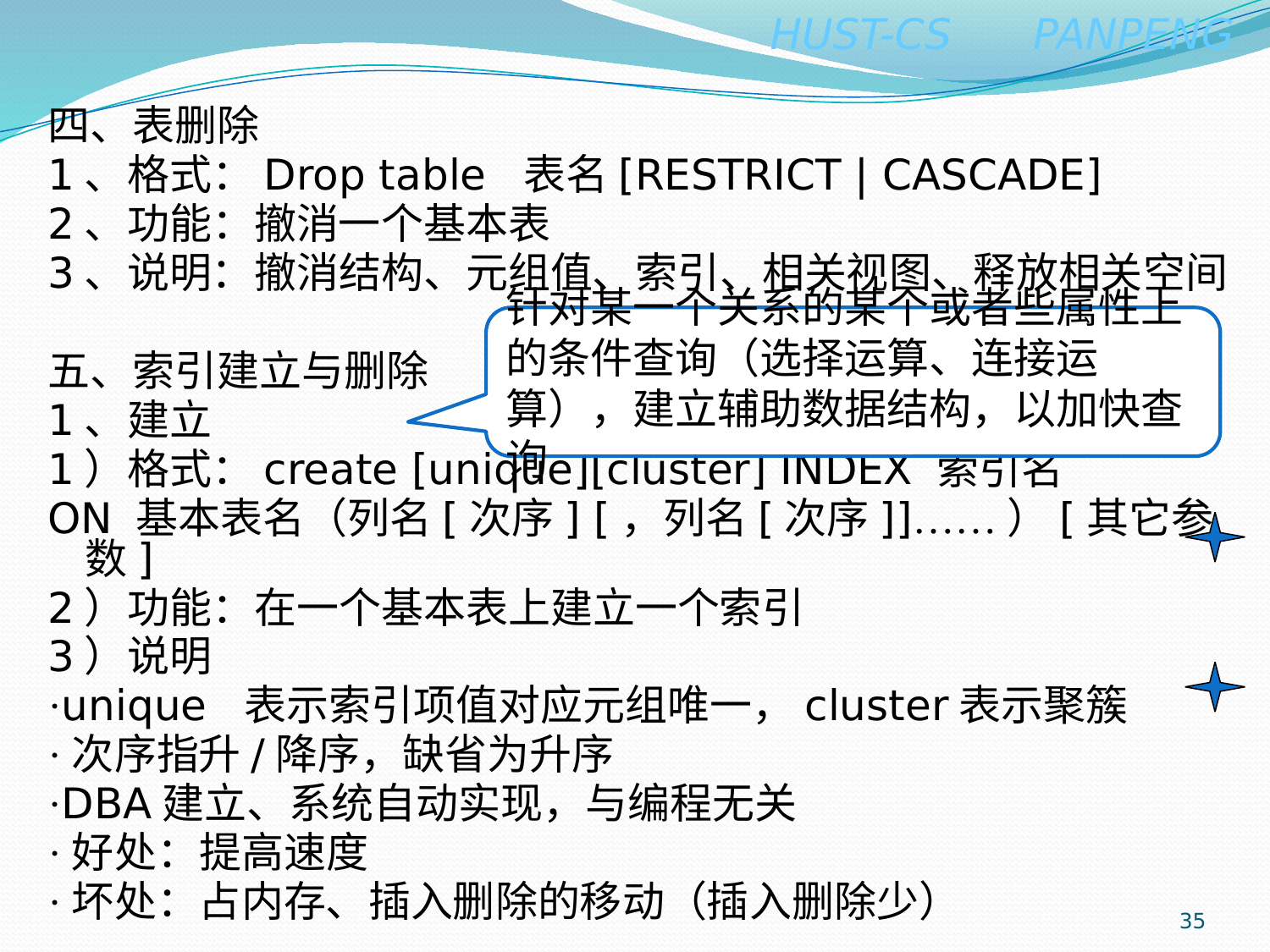

四、表删除
1、格式：Drop table  表名[RESTRICT | CASCADE]
2、功能：撤消一个基本表
3、说明：撤消结构、元组值、索引、相关视图、释放相关空间

五、索引建立与删除
1、建立
1）格式：create [unique][cluster] INDEX 索引名
ON 基本表名（列名[次序] [，列名[次序]]……）[其它参数]
2）功能：在一个基本表上建立一个索引
3）说明
·unique  表示索引项值对应元组唯一，cluster表示聚簇
·次序指升/降序，缺省为升序
·DBA建立、系统自动实现，与编程无关
·好处：提高速度
·坏处：占内存、插入删除的移动（插入删除少）
针对某一个关系的某个或者些属性上的条件查询（选择运算、连接运算），建立辅助数据结构，以加快查询

35